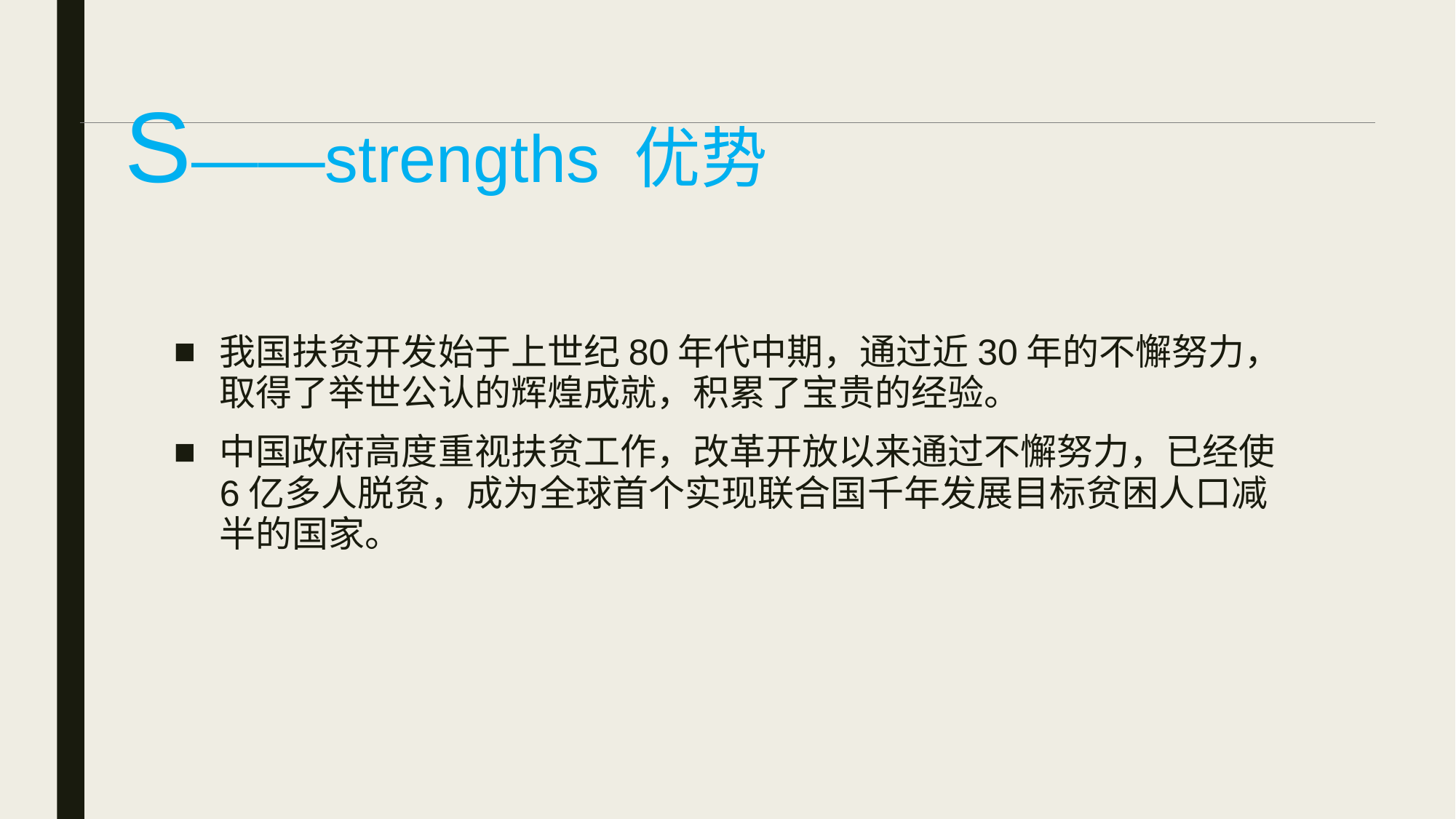

# S——strengths 优势
我国扶贫开发始于上世纪80年代中期，通过近30年的不懈努力，取得了举世公认的辉煌成就，积累了宝贵的经验。
中国政府高度重视扶贫工作，改革开放以来通过不懈努力，已经使6亿多人脱贫，成为全球首个实现联合国千年发展目标贫困人口减半的国家。